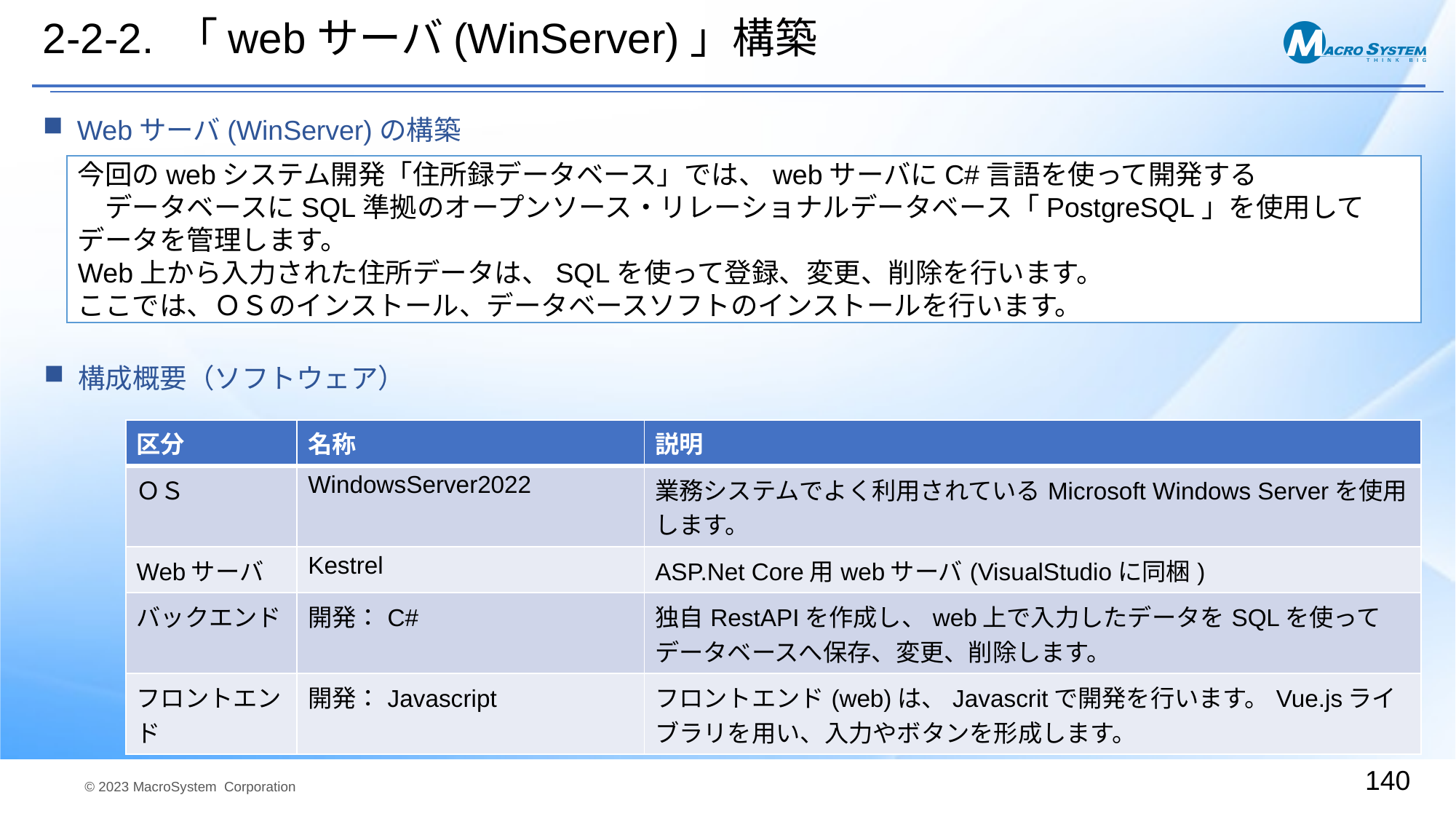

# 2-2-2. 「webサーバ(WinServer)」構築
Webサーバ(WinServer)の構築
今回のwebシステム開発「住所録データベース」では、webサーバにC#言語を使って開発する
　データベースにSQL準拠のオープンソース・リレーショナルデータベース「PostgreSQL」を使用してデータを管理します。
Web上から入力された住所データは、SQLを使って登録、変更、削除を行います。
ここでは、ＯＳのインストール、データベースソフトのインストールを行います。
構成概要（ソフトウェア）
| 区分 | 名称 | 説明 |
| --- | --- | --- |
| ＯＳ | WindowsServer2022 | 業務システムでよく利用されているMicrosoft Windows Serverを使用します。 |
| Webサーバ | Kestrel | ASP.Net Core用webサーバ(VisualStudioに同梱) |
| バックエンド | 開発：C# | 独自RestAPIを作成し、web上で入力したデータをSQLを使ってデータベースへ保存、変更、削除します。 |
| フロントエンド | 開発：Javascript | フロントエンド(web)は、Javascritで開発を行います。Vue.jsライブラリを用い、入力やボタンを形成します。 |